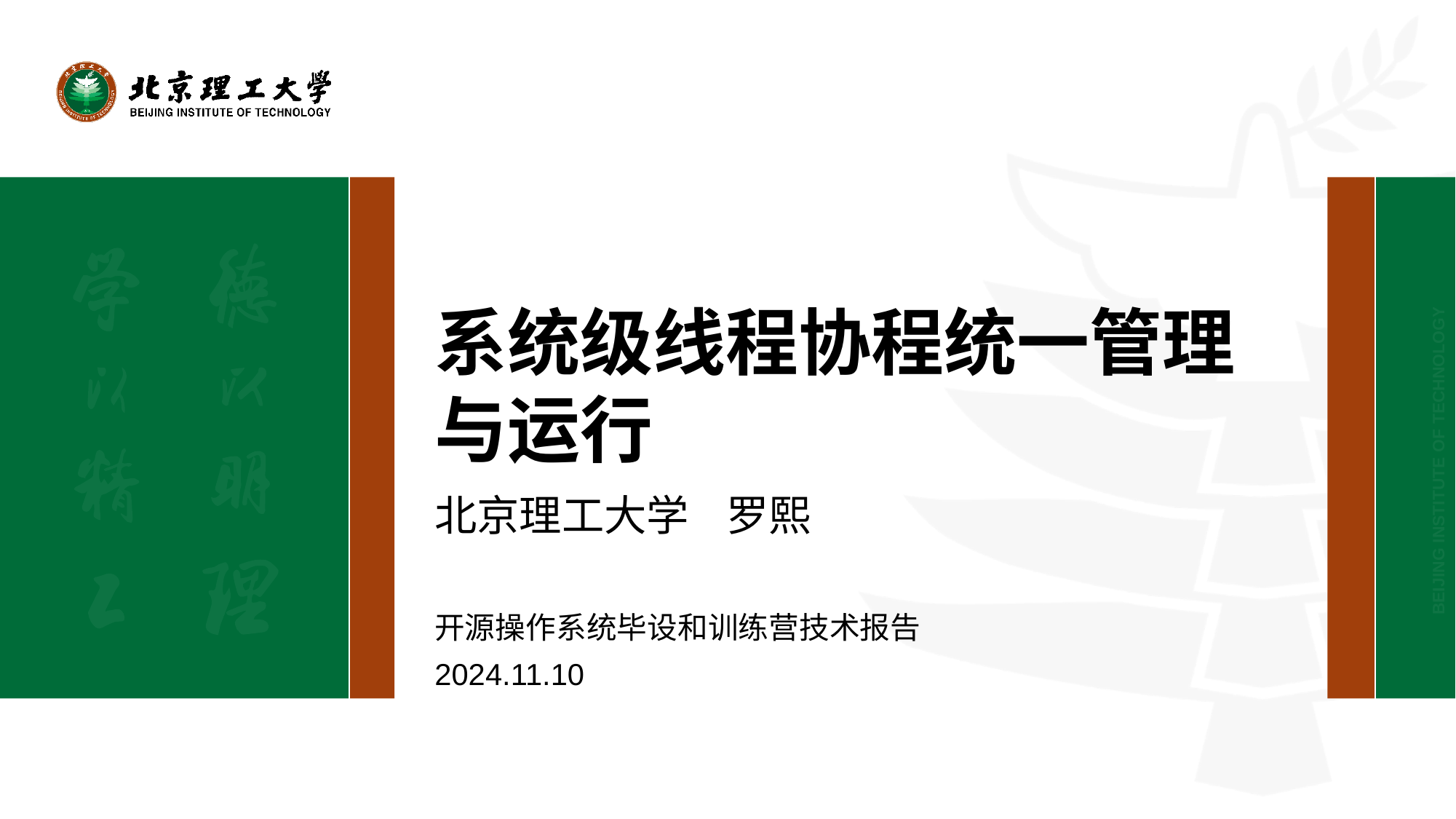

系统级线程协程统一管理与运行
北京理工大学    罗熙
开源操作系统毕设和训练营技术报告
2024.11.10